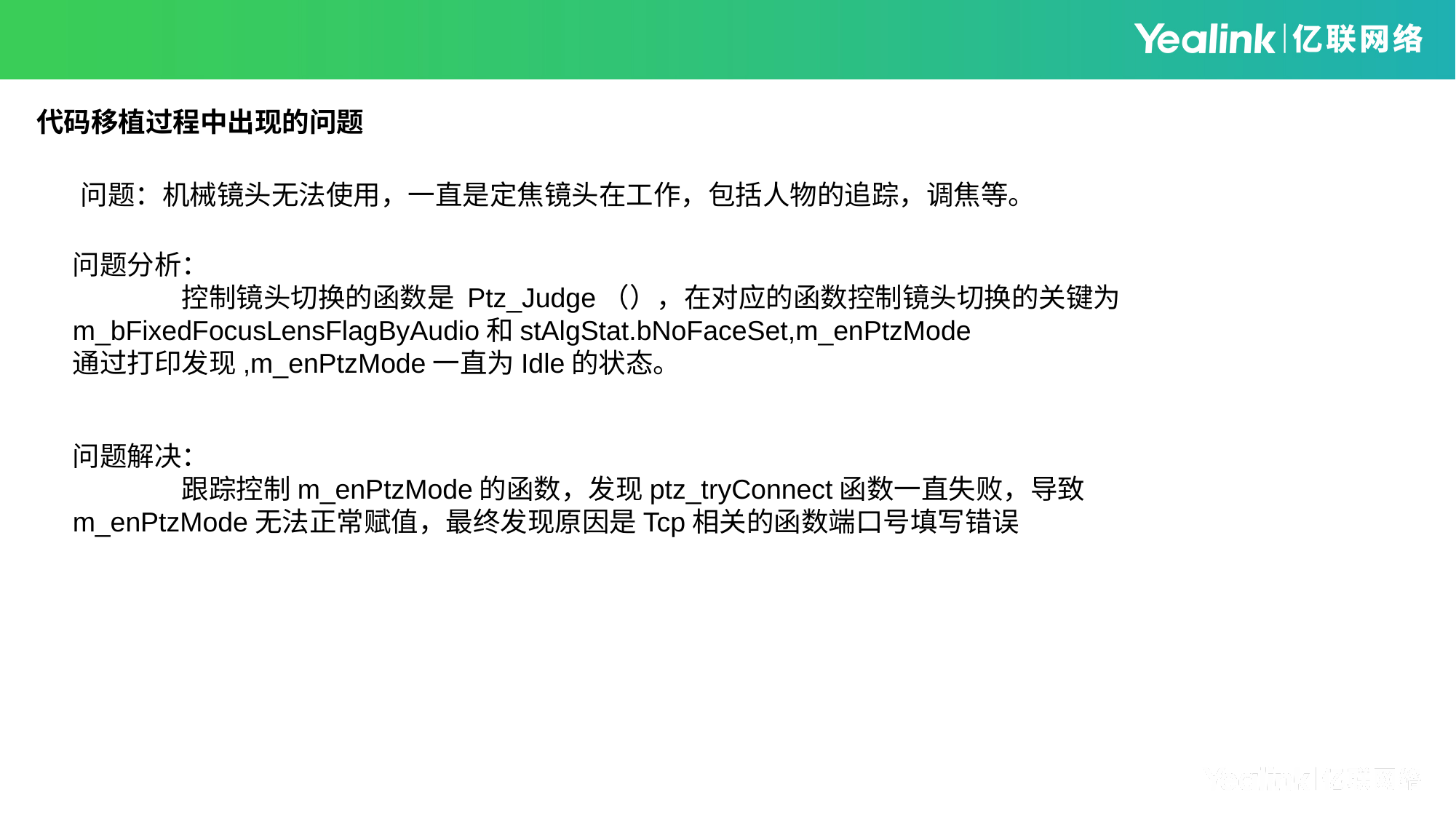

代码移植过程中出现的问题
问题：机械镜头无法使用，一直是定焦镜头在工作，包括人物的追踪，调焦等。
问题分析：
	控制镜头切换的函数是 Ptz_Judge（），在对应的函数控制镜头切换的关键为m_bFixedFocusLensFlagByAudio和stAlgStat.bNoFaceSet,m_enPtzMode
通过打印发现,m_enPtzMode一直为Idle的状态。

问题解决：
	跟踪控制m_enPtzMode的函数，发现ptz_tryConnect函数一直失败，导致m_enPtzMode无法正常赋值，最终发现原因是Tcp相关的函数端口号填写错误